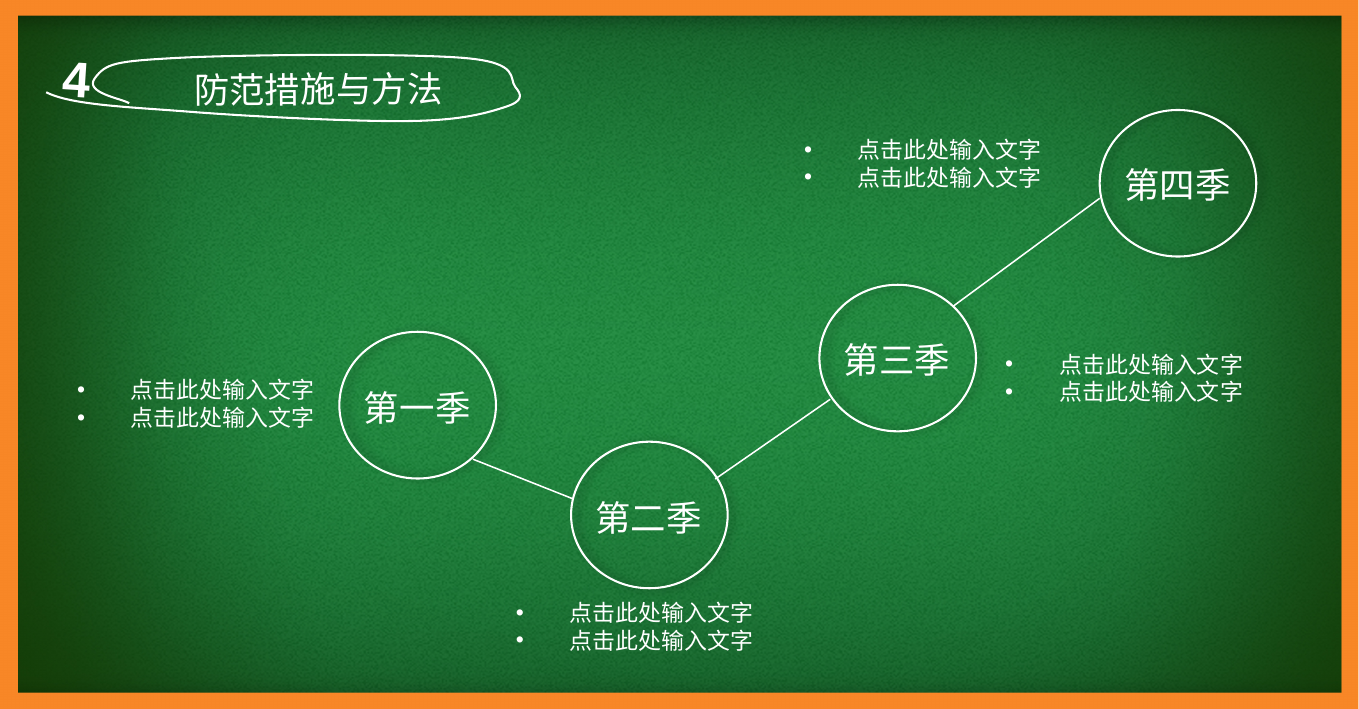

4
防范措施与方法

第四季
点击此处输入文字
点击此处输入文字

第三季

第一季
点击此处输入文字
点击此处输入文字
点击此处输入文字
点击此处输入文字

第二季
点击此处输入文字
点击此处输入文字